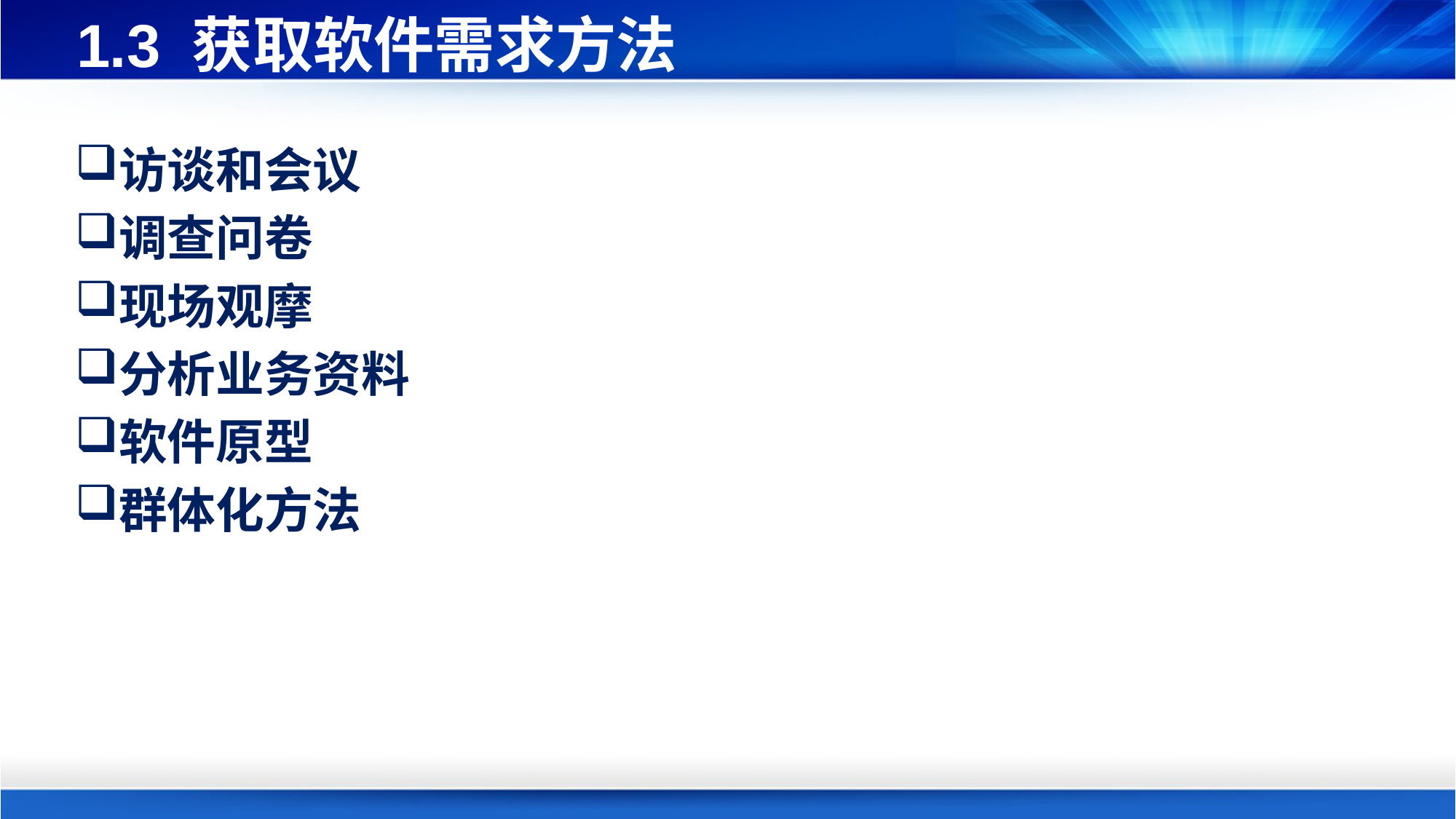

# 1.3 获取软件需求方法
访谈和会议
调查问卷
现场观摩
分析业务资料
软件原型
群体化方法